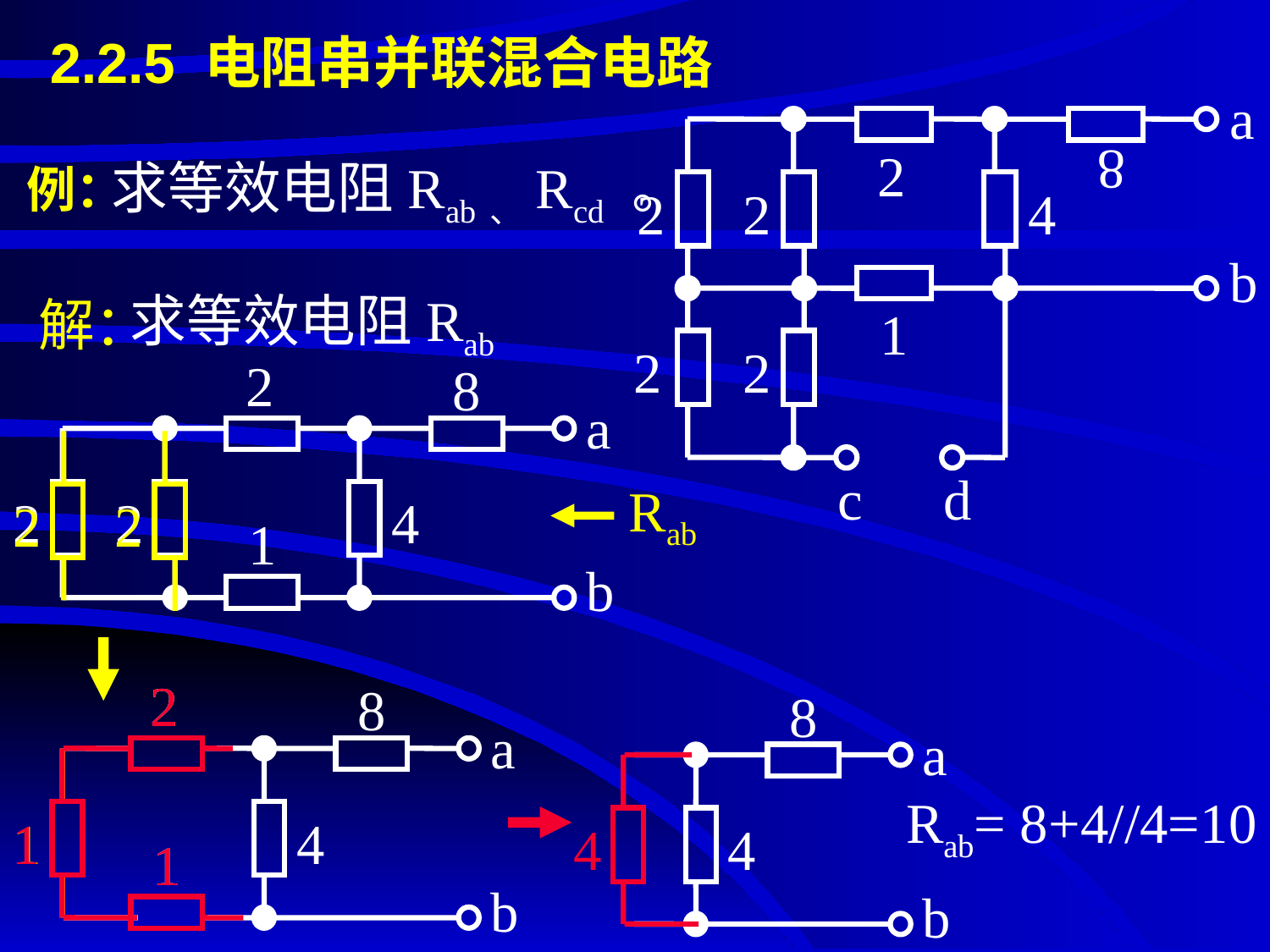

# 2.2.5 电阻串并联混合电路
a

2
8
2

2

4
b

1
2

2

c
d

例：
求等效电阻Rab、Rcd 。
求等效电阻Rab
解：
2
8
a

2

2

4
1
b

2

2

Rab

2

1

1

2
8
a

1

4
1
b

8
a

4

4
b

Rab= 8+4//4=10